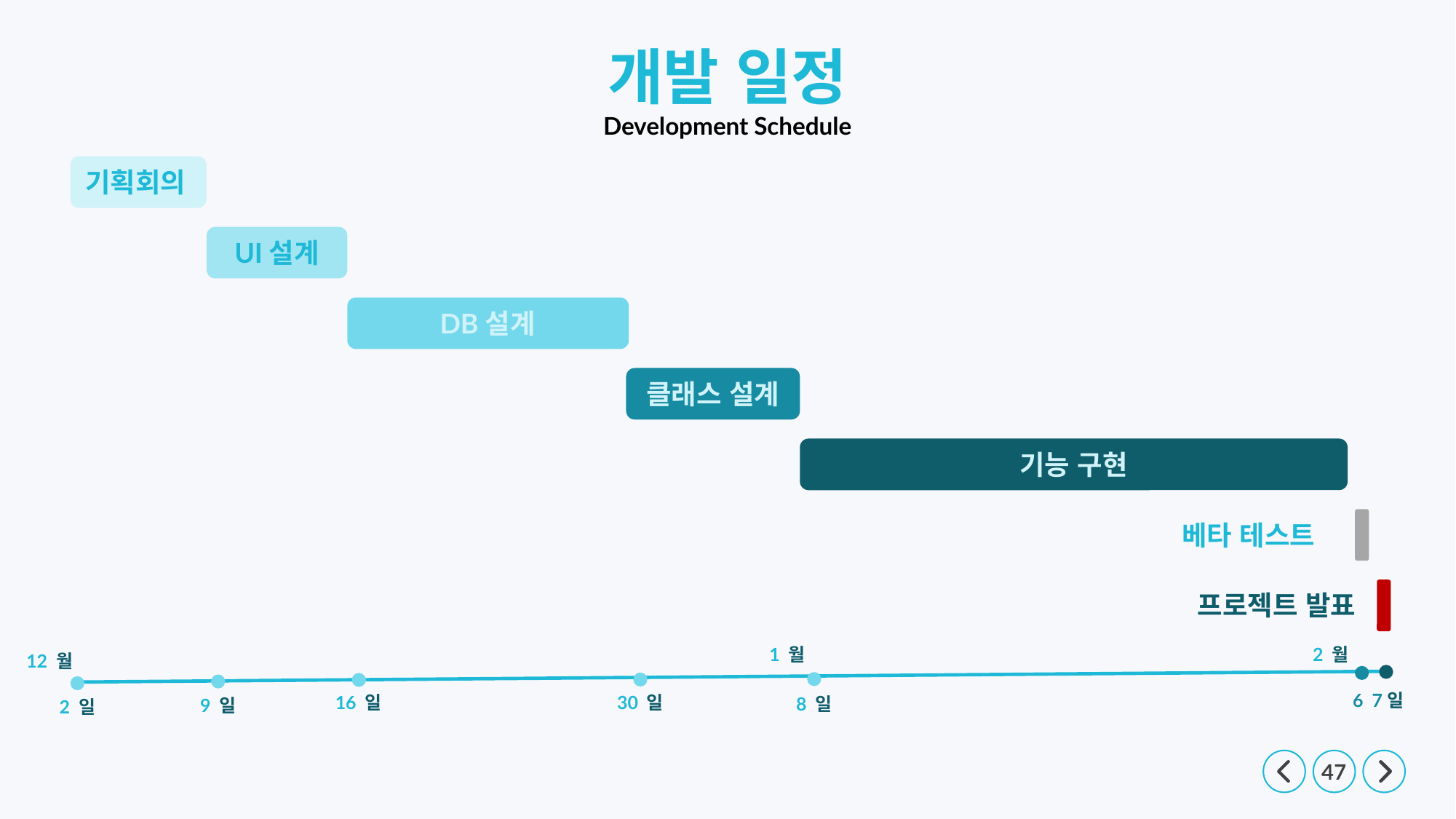

개발 일정
Development Schedule

기획회의

UI설계

DB설계

클래스 설계

기능 구현

베타 테스트

프로젝트 발표
2 월
1 월
12 월

6  7일
30 일
16 일
8 일
9 일
2 일